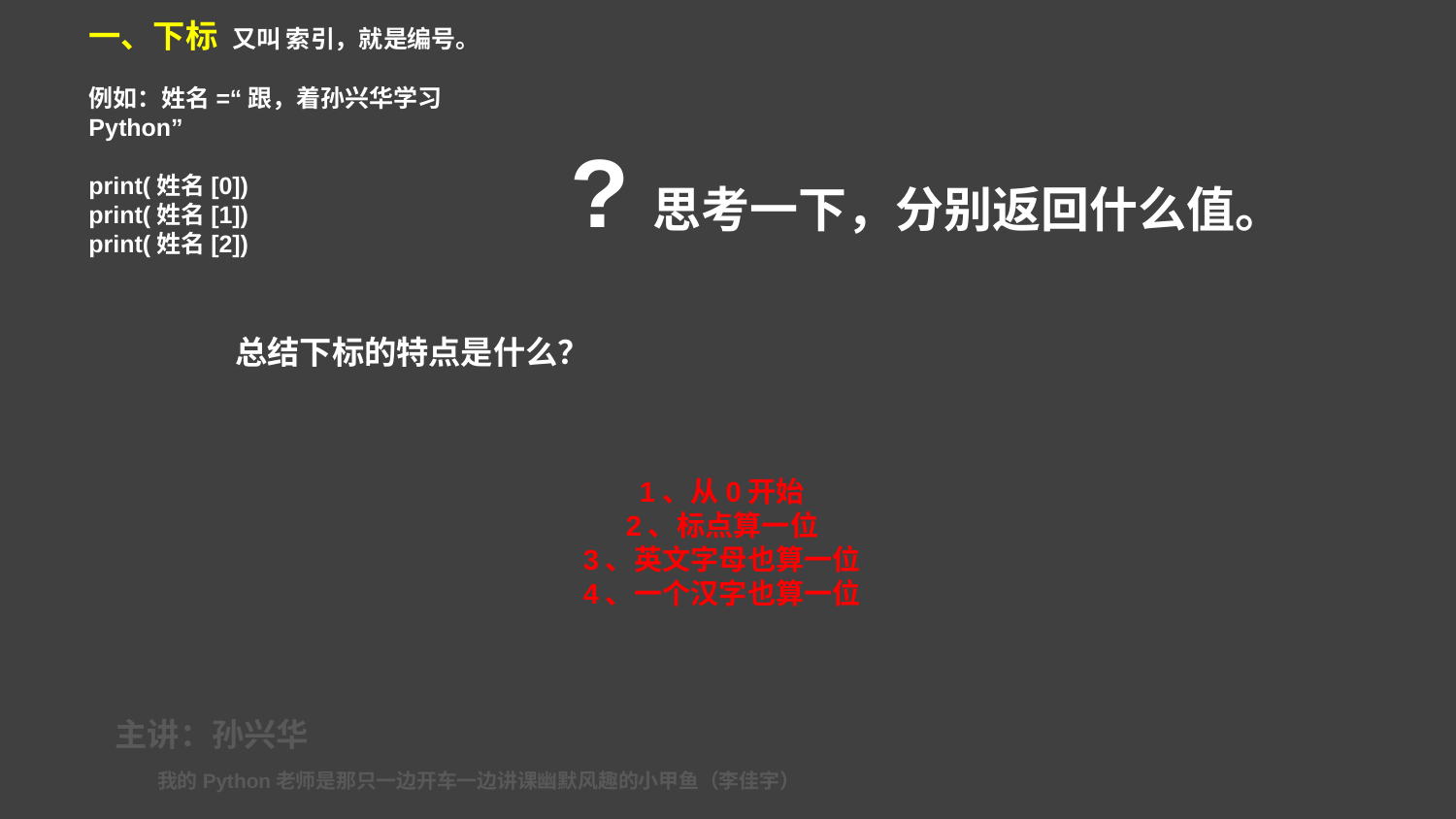

一、下标  又叫 索引，就是编号。

例如：姓名=“跟，着孙兴华学习Python”

print(姓名[0])
print(姓名[1])
print(姓名[2])
?思考一下，分别返回什么值。
总结下标的特点是什么？
1、从0开始
2、标点算一位
3、英文字母也算一位
4、一个汉字也算一位